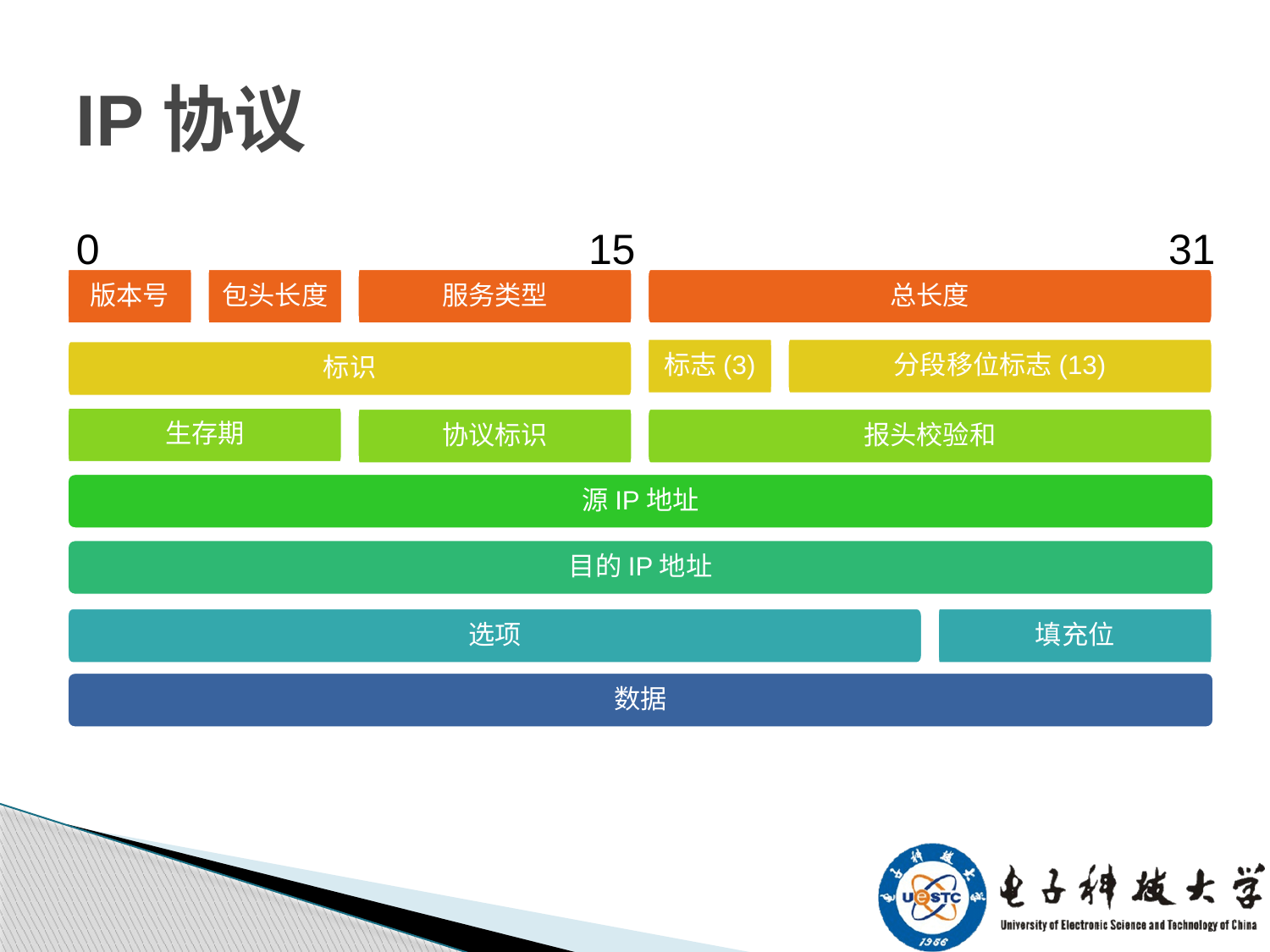

IP协议
0
15
31
版本号
包头长度
服务类型
总长度
标志(3)
分段移位标志(13)
标识
生存期
协议标识
报头校验和
源IP地址
目的IP地址
选项
填充位
数据
127